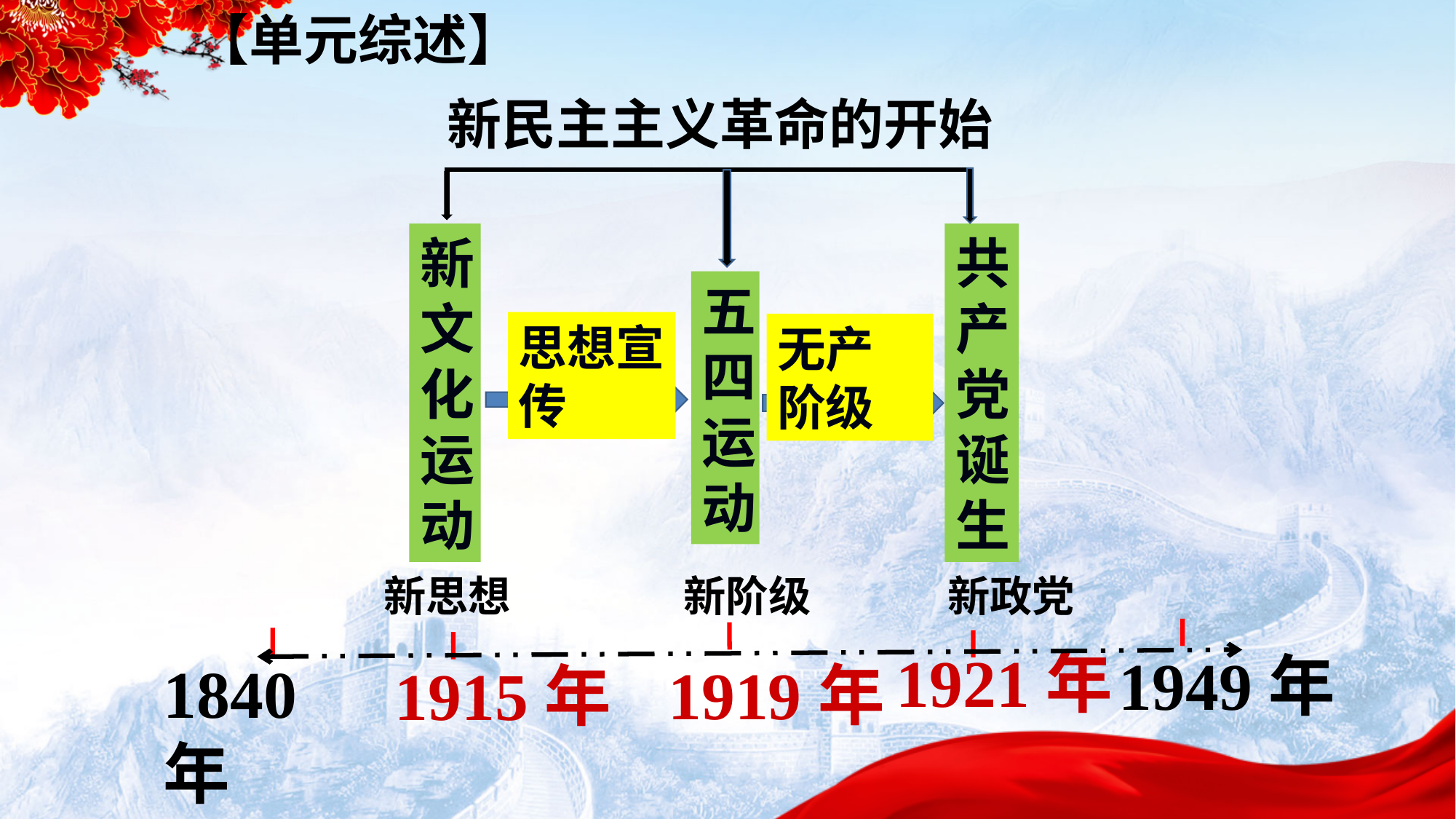

【单元综述】
新民主主义革命的开始

新文化运动
共产党诞生
五四运动
思想宣传
无产阶级

新思想
新阶级
新政党

1921年
1949年
1840年
1919年
1915年